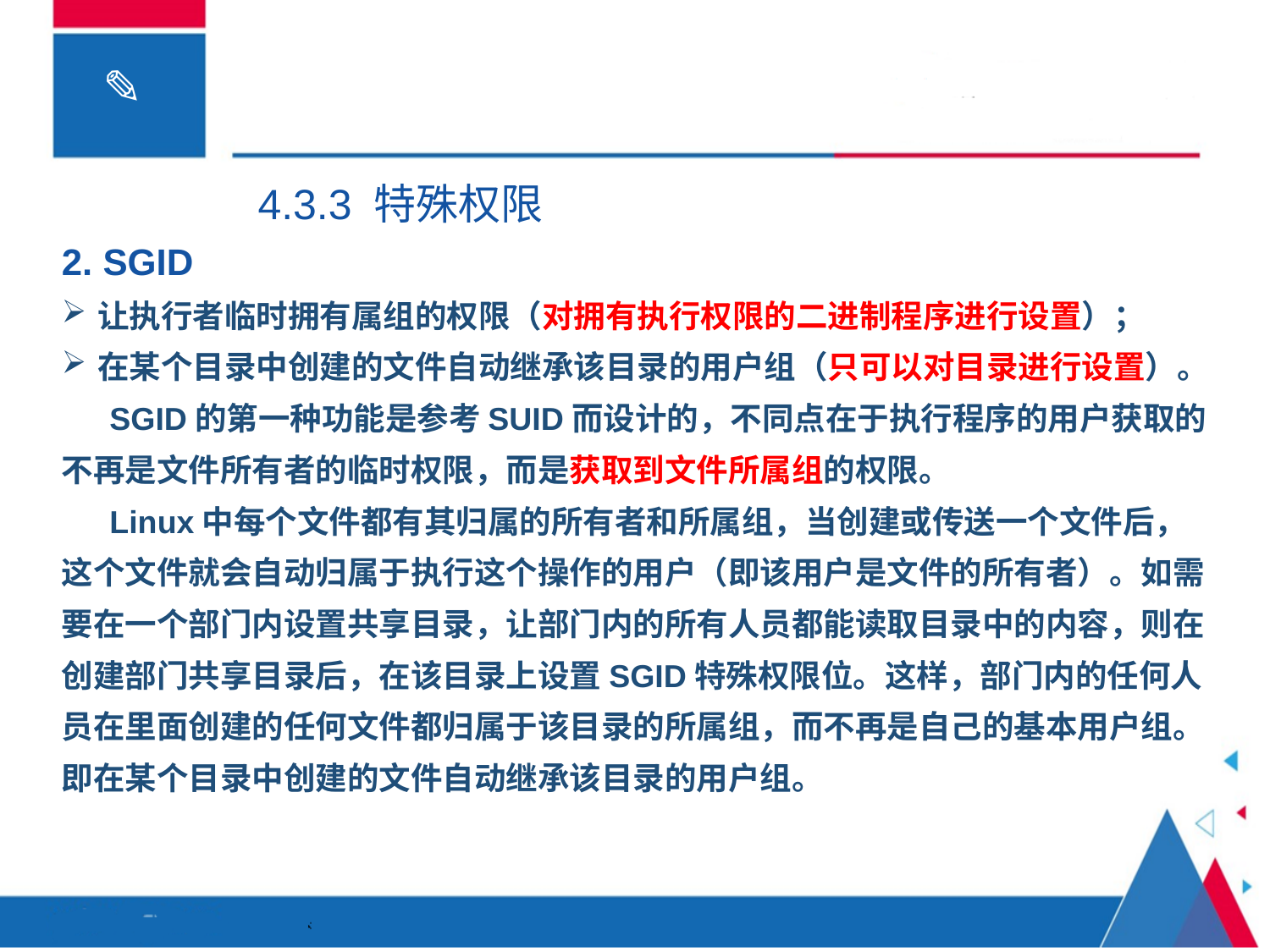

4.3.3 特殊权限
2. SGID
让执行者临时拥有属组的权限（对拥有执行权限的二进制程序进行设置）；
在某个目录中创建的文件自动继承该目录的用户组（只可以对目录进行设置）。
SGID的第一种功能是参考SUID而设计的，不同点在于执行程序的用户获取的不再是文件所有者的临时权限，而是获取到文件所属组的权限。
Linux中每个文件都有其归属的所有者和所属组，当创建或传送一个文件后，这个文件就会自动归属于执行这个操作的用户（即该用户是文件的所有者）。如需要在一个部门内设置共享目录，让部门内的所有人员都能读取目录中的内容，则在创建部门共享目录后，在该目录上设置SGID特殊权限位。这样，部门内的任何人员在里面创建的任何文件都归属于该目录的所属组，而不再是自己的基本用户组。即在某个目录中创建的文件自动继承该目录的用户组。